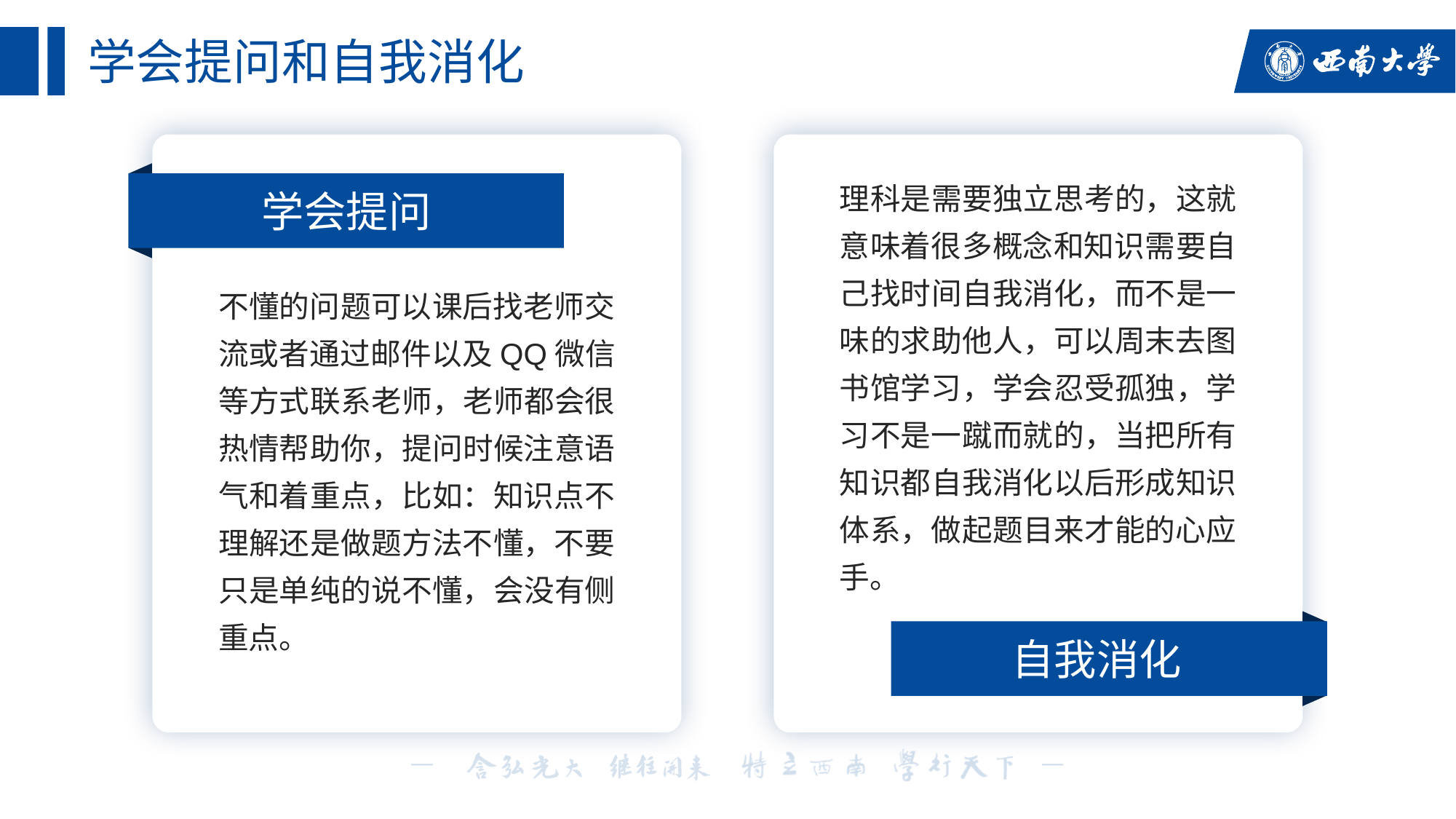

# 学会提问和自我消化

理科是需要独立思考的，这就意味着很多概念和知识需要自己找时间自我消化，而不是一味的求助他人，可以周末去图书馆学习，学会忍受孤独，学习不是一蹴而就的，当把所有知识都自我消化以后形成知识体系，做起题目来才能的心应手。

学会提问

不懂的问题可以课后找老师交流或者通过邮件以及QQ微信等方式联系老师，老师都会很热情帮助你，提问时候注意语气和着重点，比如：知识点不理解还是做题方法不懂，不要只是单纯的说不懂，会没有侧重点。

自我消化